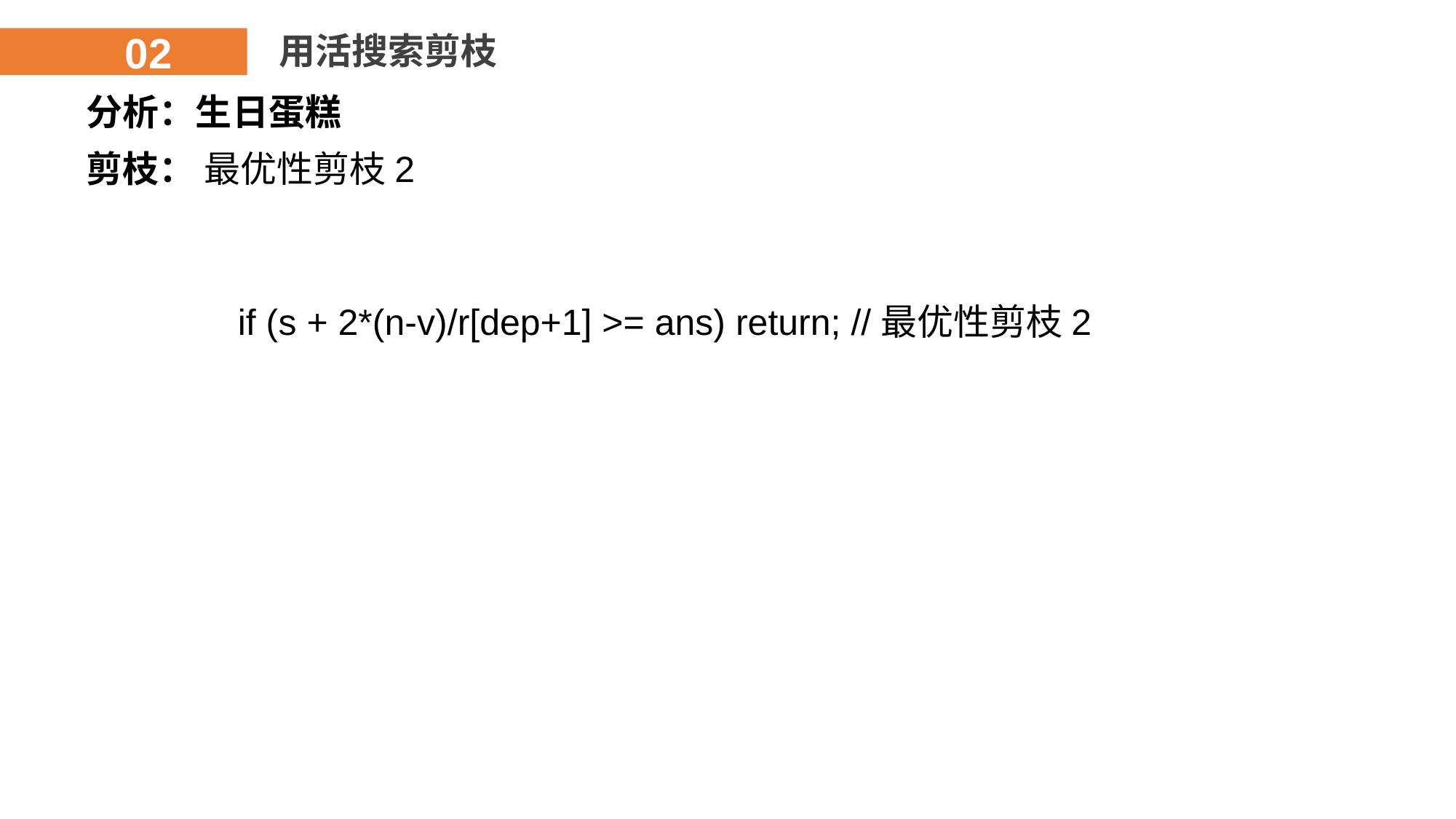

02
用活搜索剪枝

分析：生日蛋糕
剪枝： 最优性剪枝2
if (s + 2*(n-v)/r[dep+1] >= ans) return; //最优性剪枝2